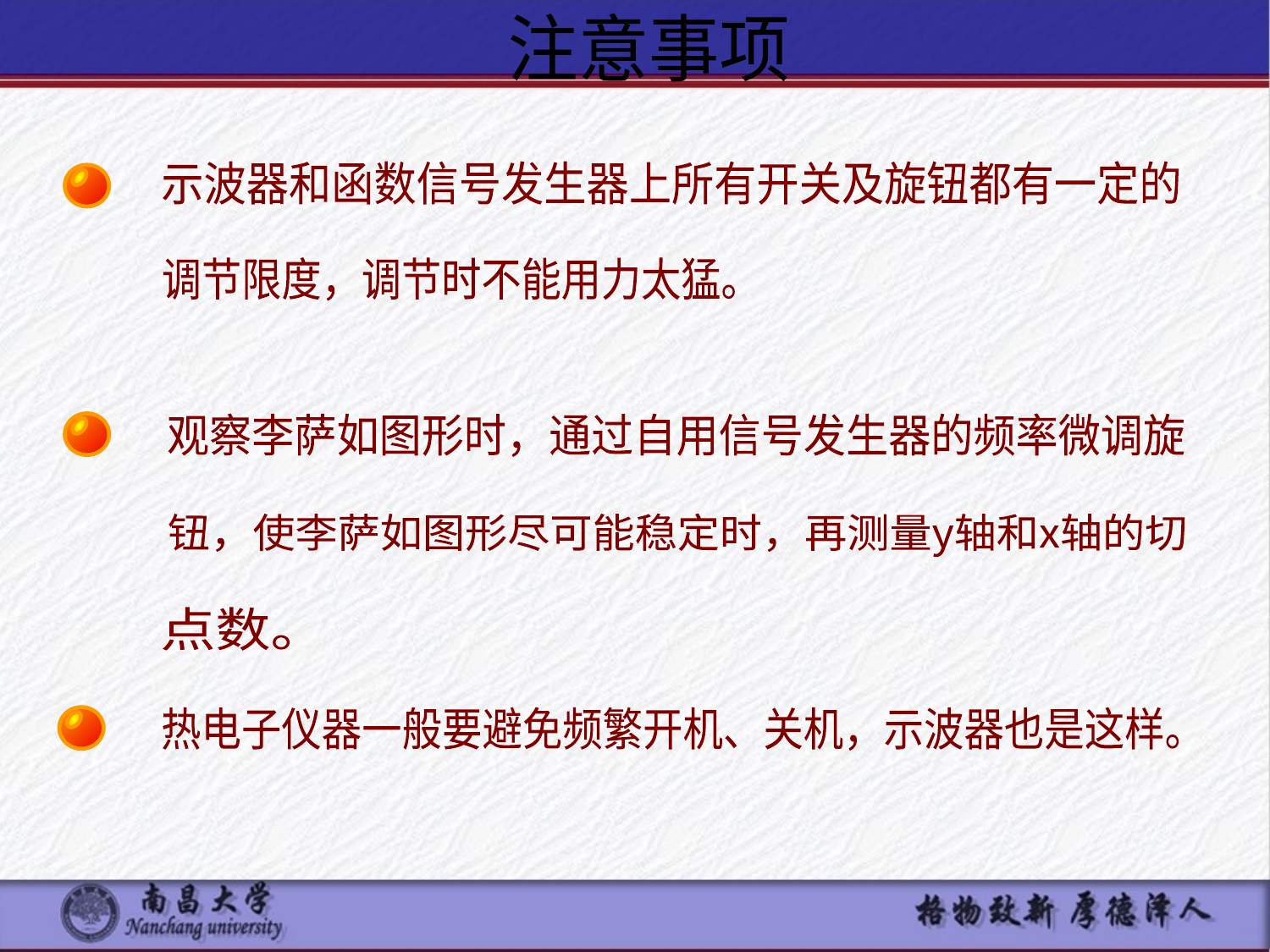

注意事项
示波器和函数信号发生器上所有开关及旋钮都有一定的

调节限度，调节时不能用力太猛。

观察李萨如图形时，通过自用信号发生器的频率微调旋

钮，使李萨如图形尽可能稳定时，再测量y轴和x轴的切
点数。

热电子仪器一般要避免频繁开机、关机，示波器也是这样。